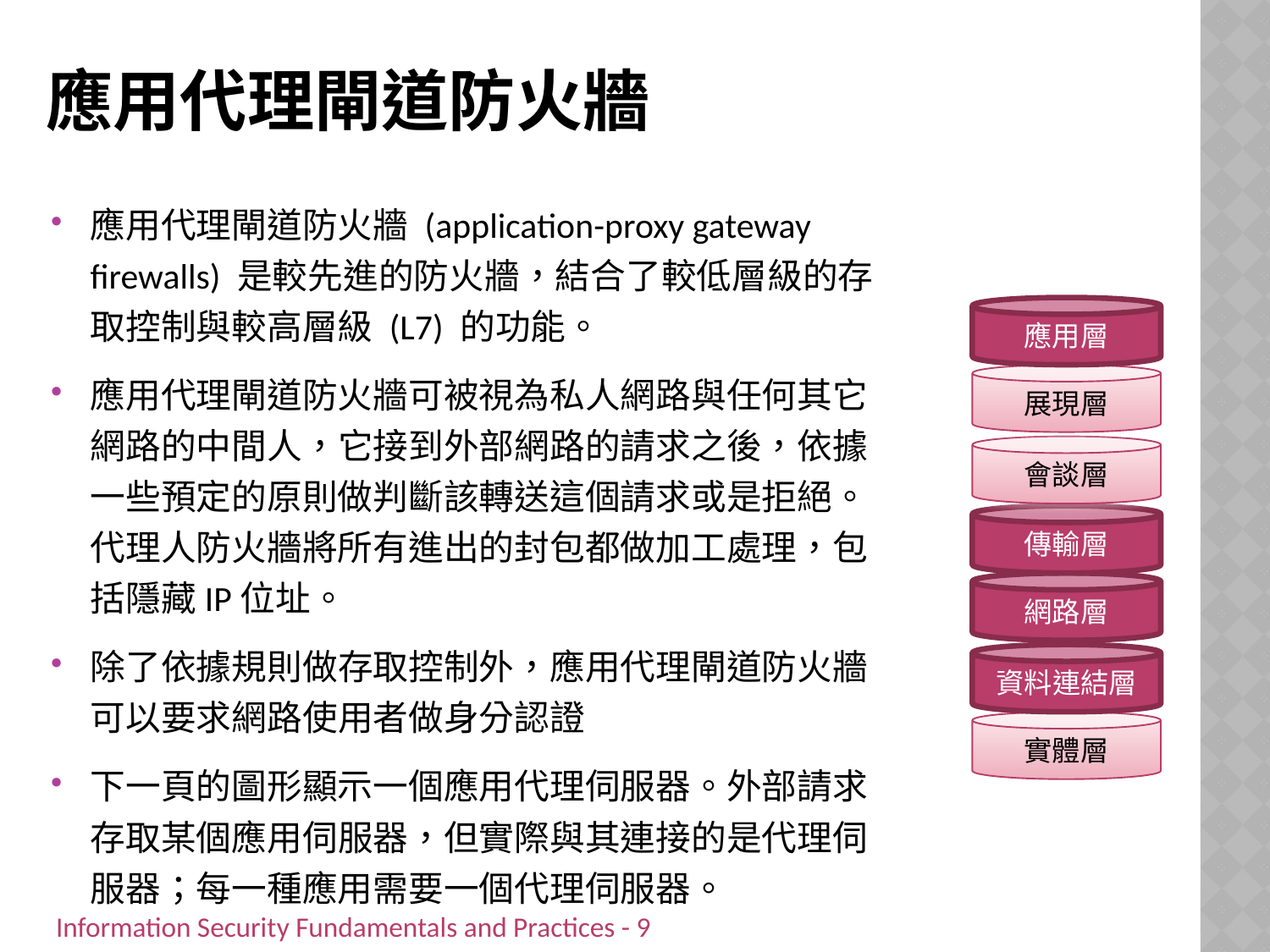

# 應用代理閘道防火牆
應用代理閘道防火牆 (application-proxy gateway firewalls) 是較先進的防火牆，結合了較低層級的存取控制與較高層級 (L7) 的功能。
應用代理閘道防火牆可被視為私人網路與任何其它網路的中間人，它接到外部網路的請求之後，依據一些預定的原則做判斷該轉送這個請求或是拒絕。代理人防火牆將所有進出的封包都做加工處理，包括隱藏IP位址。
除了依據規則做存取控制外，應用代理閘道防火牆可以要求網路使用者做身分認證
下一頁的圖形顯示一個應用代理伺服器。外部請求存取某個應用伺服器，但實際與其連接的是代理伺服器；每一種應用需要一個代理伺服器。
應用層
展現層
會談層
傳輸層
網路層
資料連結層
實體層